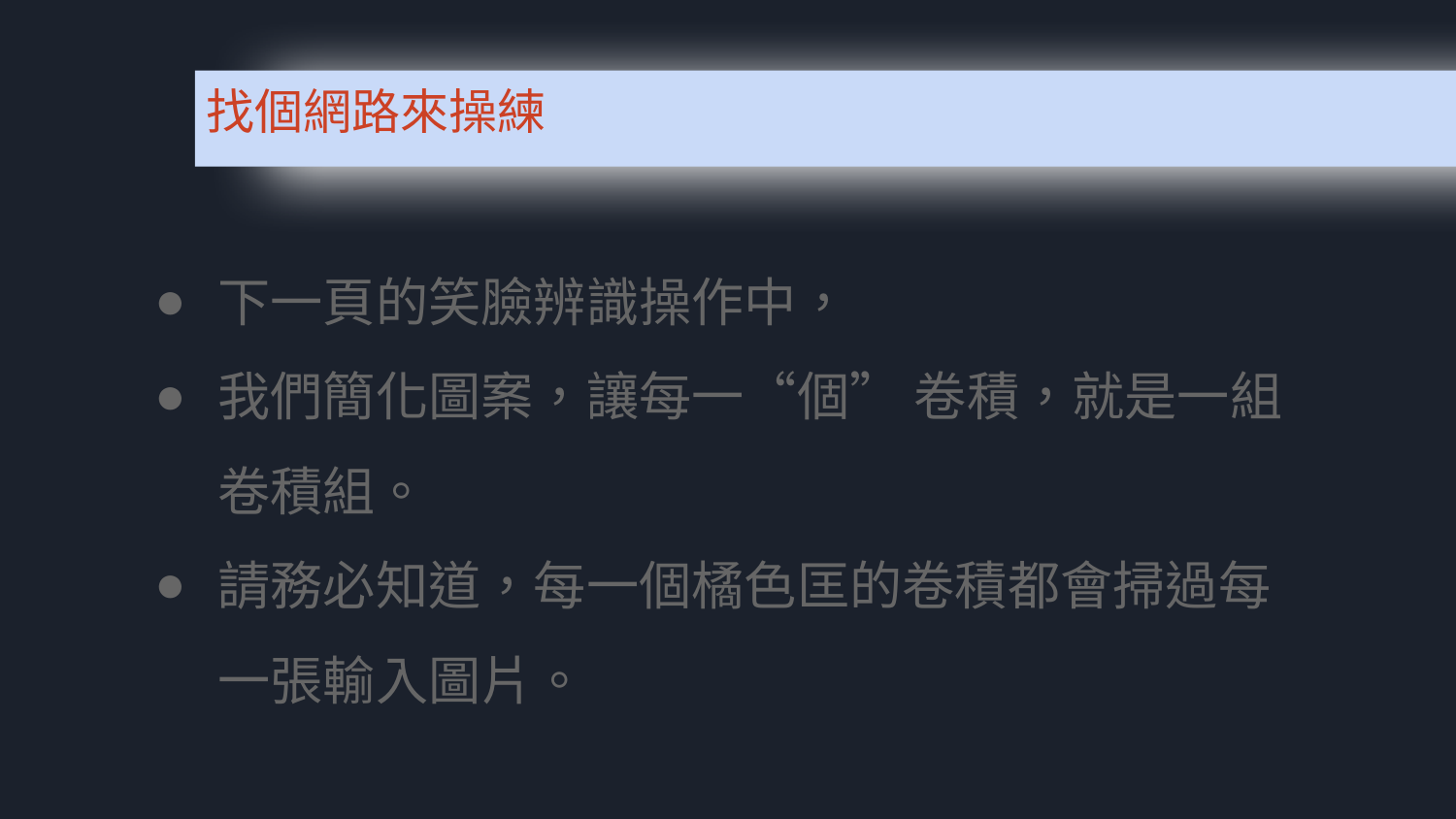

找個網路來操練
下一頁的笑臉辨識操作中，
我們簡化圖案，讓每一“個” 卷積，就是一組卷積組。
請務必知道，每一個橘色匡的卷積都會掃過每一張輸入圖片。